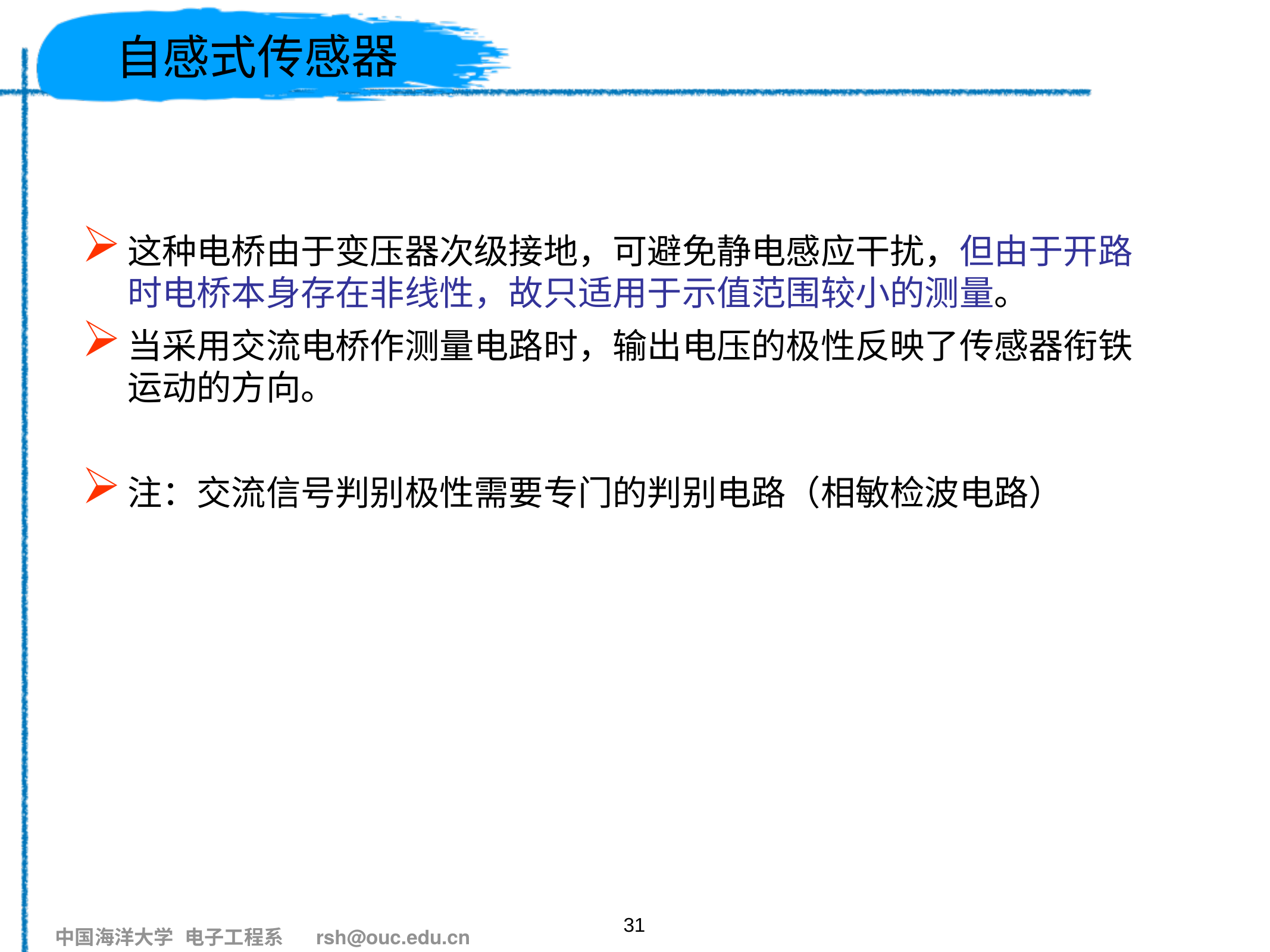

# 自感式传感器
这种电桥由于变压器次级接地，可避免静电感应干扰，但由于开路时电桥本身存在非线性，故只适用于示值范围较小的测量。
当采用交流电桥作测量电路时，输出电压的极性反映了传感器衔铁运动的方向。

注：交流信号判别极性需要专门的判别电路（相敏检波电路）
31